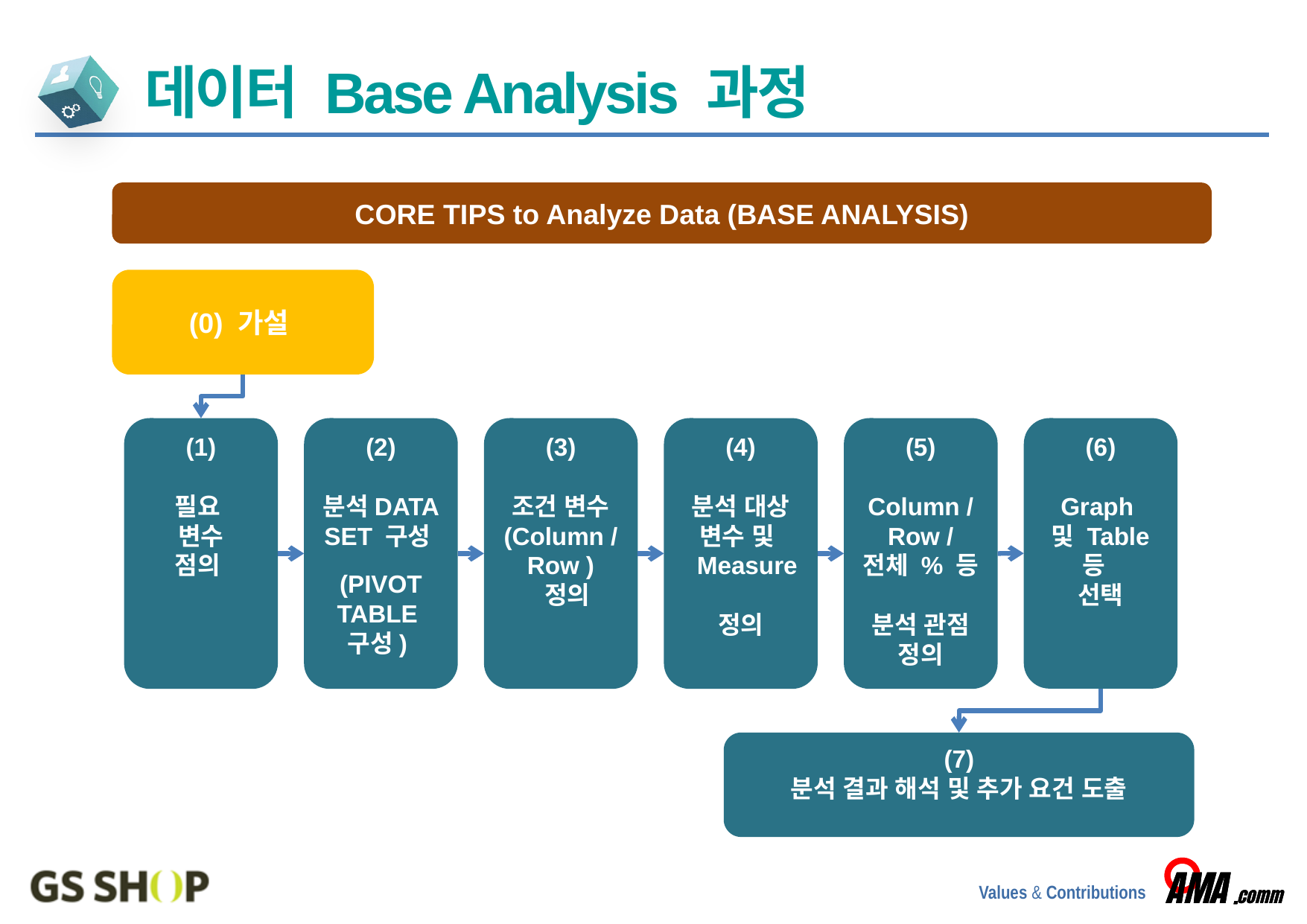

데이터 Base Analysis 과정
CORE TIPS to Analyze Data (BASE ANALYSIS)
(0) 가설
(1)
필요
변수
점의
(2)

분석DATA SET 구성
(PIVOT TABLE
구성)

(3)
조건 변수
(Column / Row )
 정의
(4)

분석 대상 변수 및
 Measure
정의

(5)

Column / Row / 전체 % 등
분석 관점 정의
(6)

Graph
및 Table 등
선택
(7)
분석 결과 해석 및 추가 요건 도출